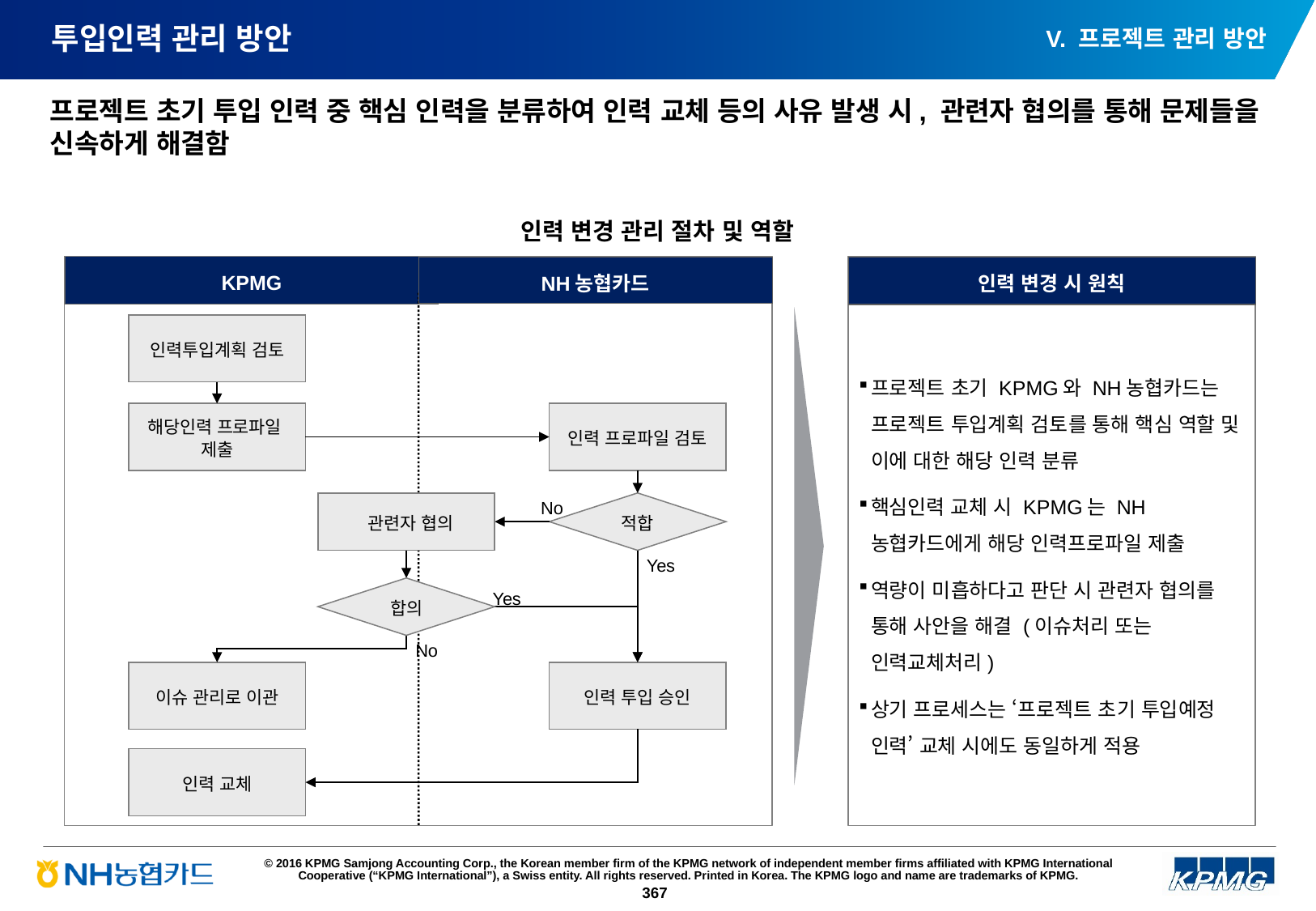

V. 프로젝트 관리 방안
# 투입인력 관리 방안
프로젝트 초기 투입 인력 중 핵심 인력을 분류하여 인력 교체 등의 사유 발생 시, 관련자 협의를 통해 문제들을 신속하게 해결함
인력 변경 관리 절차 및 역할

KPMG
NH농협카드
인력 변경 시 원칙

프로젝트 초기 KPMG와 NH농협카드는 프로젝트 투입계획 검토를 통해 핵심 역할 및 이에 대한 해당 인력 분류
핵심인력 교체 시 KPMG는 NH농협카드에게 해당 인력프로파일 제출
역량이 미흡하다고 판단 시 관련자 협의를 통해 사안을 해결 (이슈처리 또는 인력교체처리)
상기 프로세스는 ‘프로젝트 초기 투입예정 인력’ 교체 시에도 동일하게 적용
인력투입계획 검토
해당인력 프로파일
제출
인력 프로파일 검토
No
 관련자 협의
적합

Yes
Yes
합의
No
이슈 관리로 이관
인력 투입 승인
인력 교체